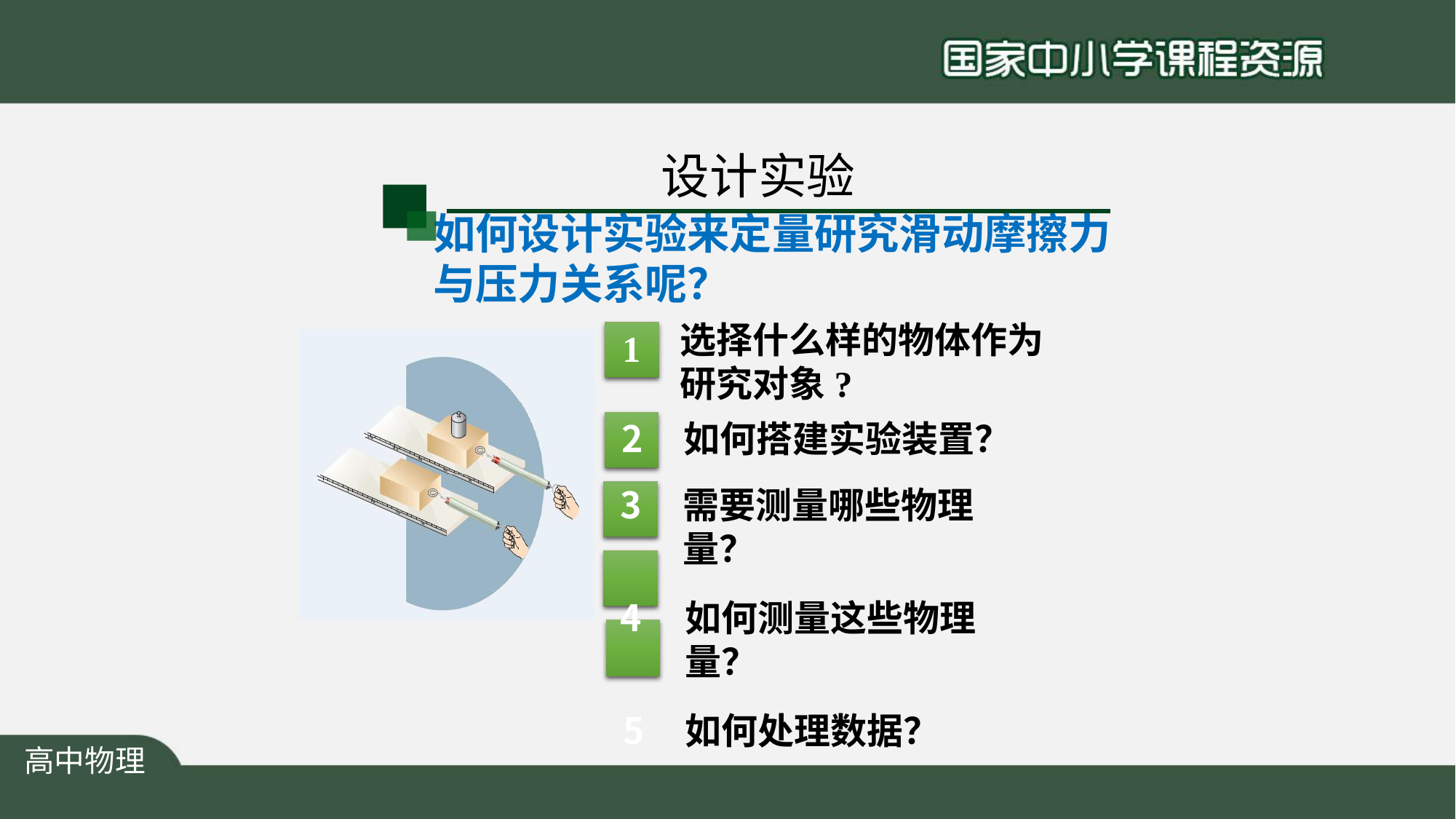

# 设计实验

如何设计实验来定量研究滑动摩擦力 与压力关系呢？

选择什么样的物体作为 研究对象?
如何搭建实验装置？
需要测量哪些物理量？
如何测量这些物理量？
如何处理数据？

1

高中物理